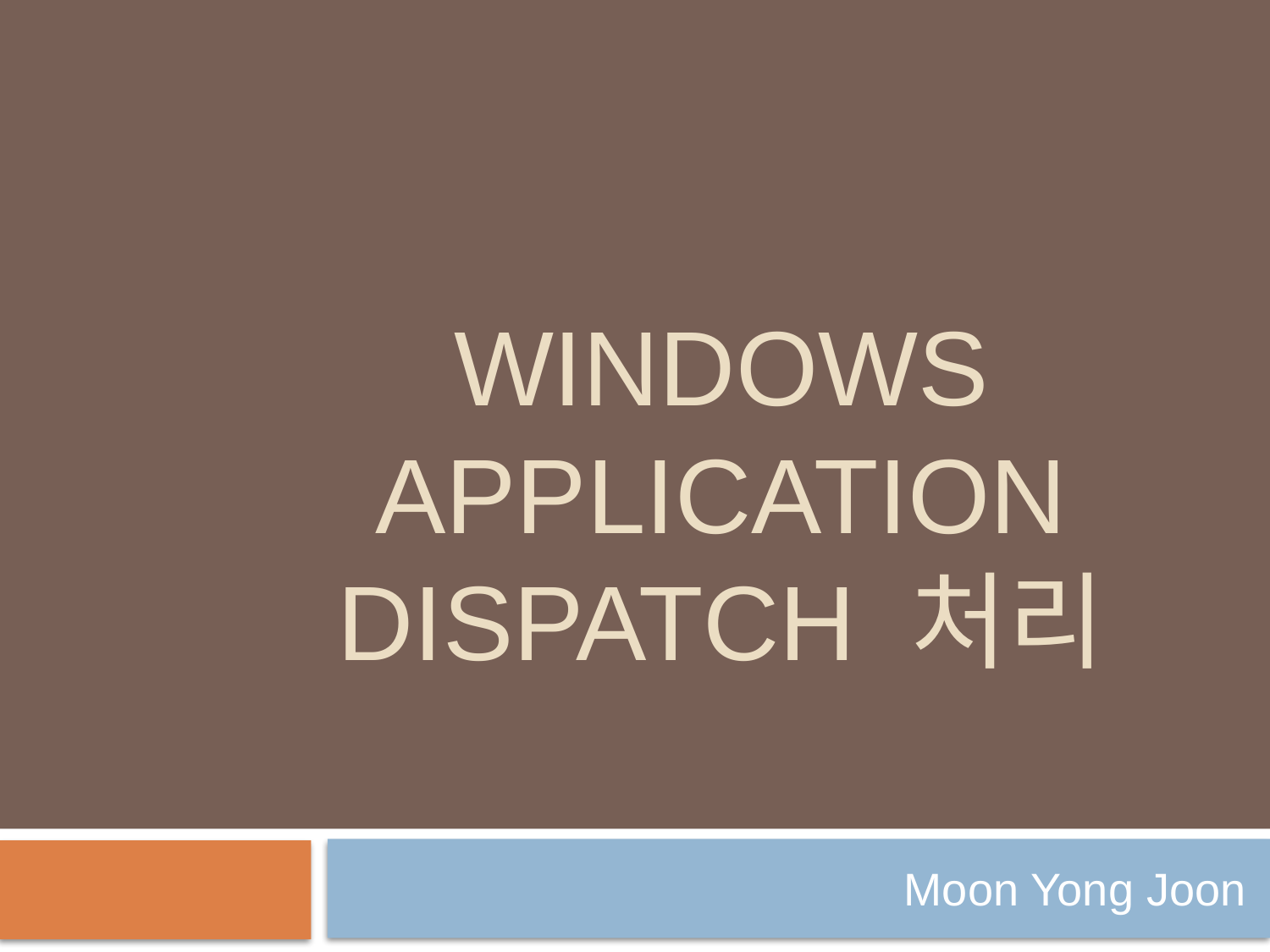

# Windows application Dispatch 처리
Moon Yong Joon